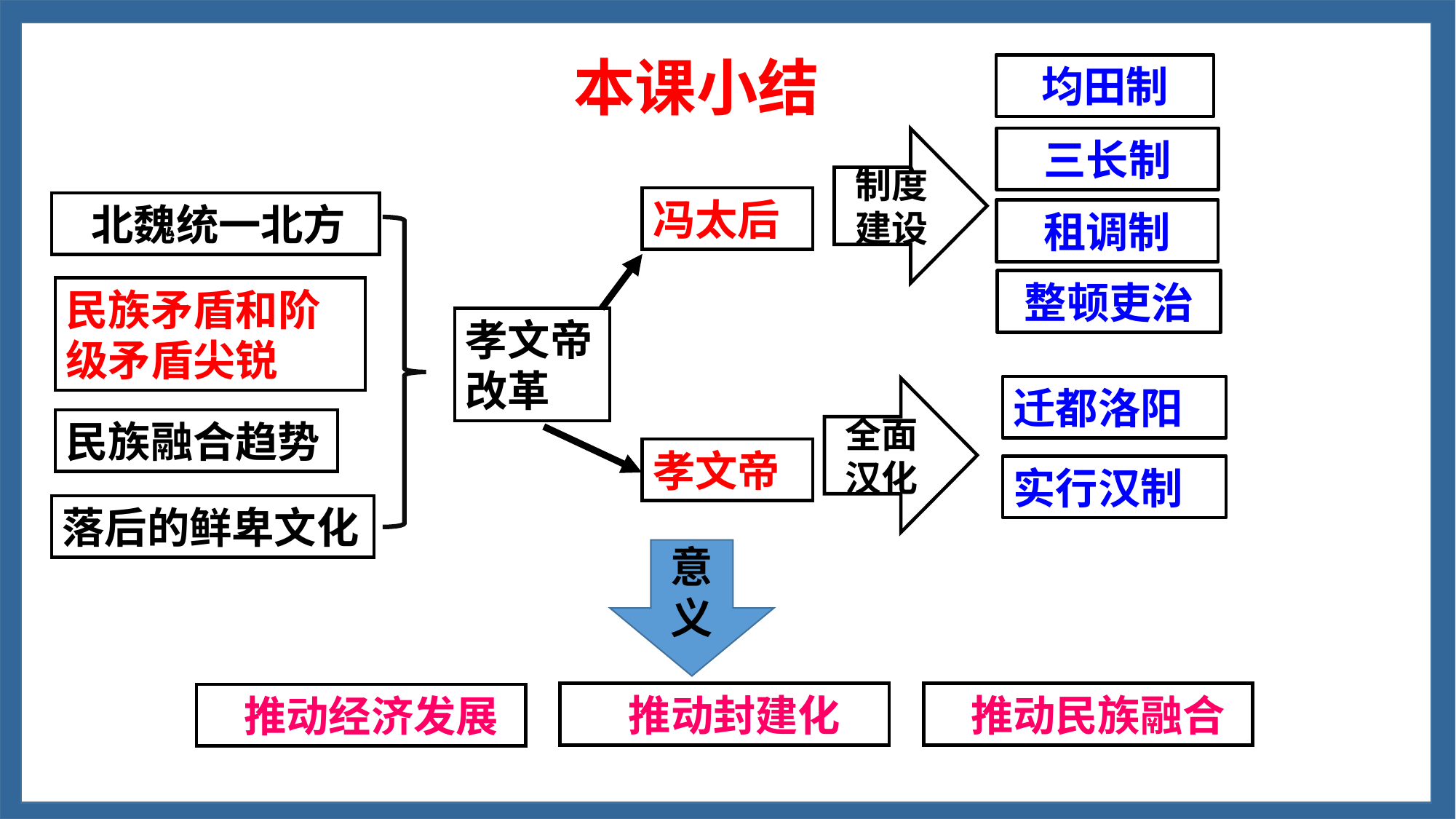

本课小结
均田制
三长制
制度建设
冯太后
  北魏统一北方
租调制

整顿吏治
民族矛盾和阶级矛盾尖锐
孝文帝改革
迁都洛阳
全面汉化
民族融合趋势

孝文帝
实行汉制
落后的鲜卑文化
意义
 推动封建化
 推动民族融合
 推动经济发展